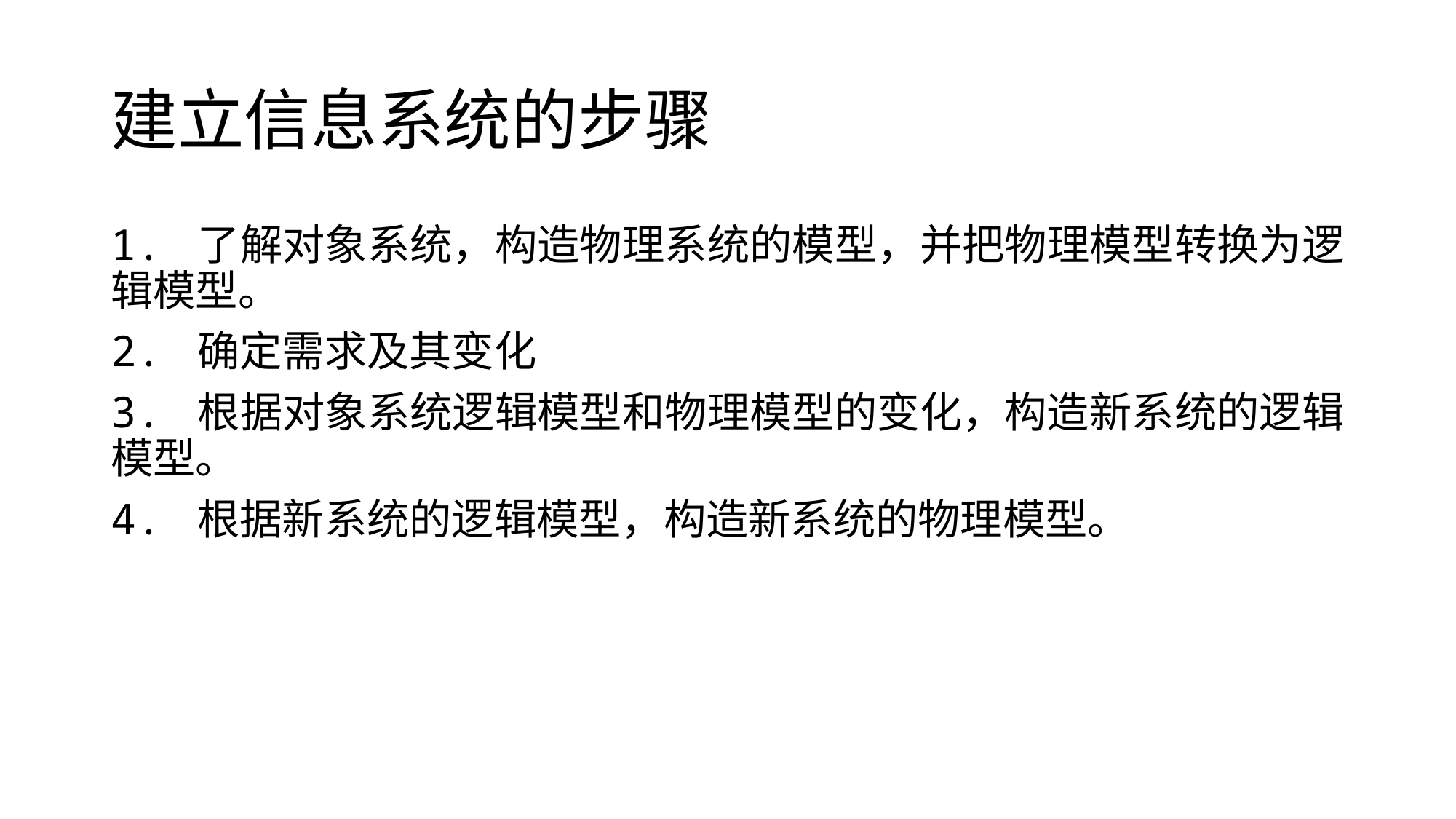

# 建立信息系统的步骤
1. 了解对象系统，构造物理系统的模型，并把物理模型转换为逻辑模型。
2. 确定需求及其变化
3. 根据对象系统逻辑模型和物理模型的变化，构造新系统的逻辑模型。
4. 根据新系统的逻辑模型，构造新系统的物理模型。